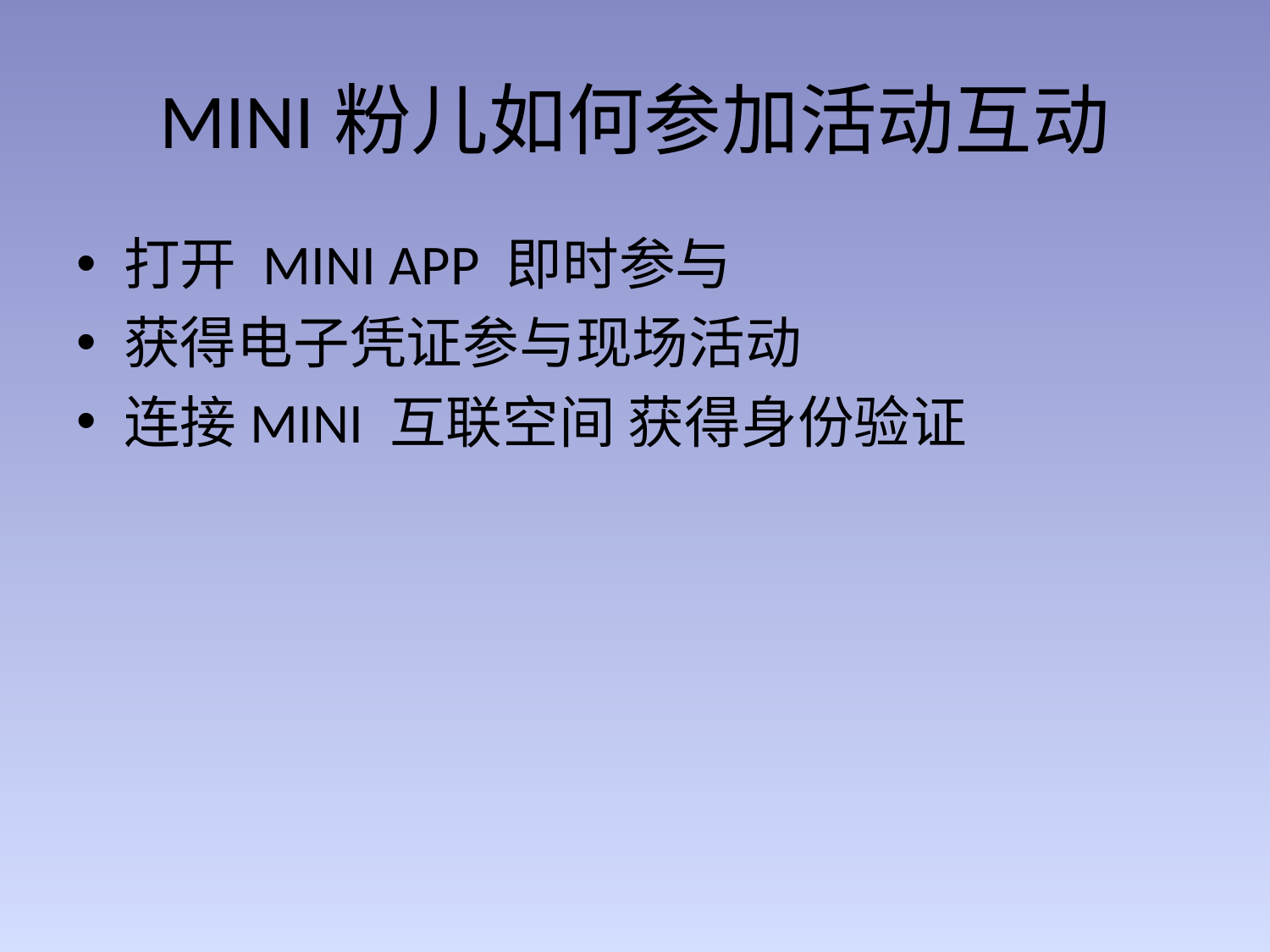

# MINI粉儿如何参加活动互动
打开 MINI APP 即时参与
获得电子凭证参与现场活动
连接MINI 互联空间 获得身份验证